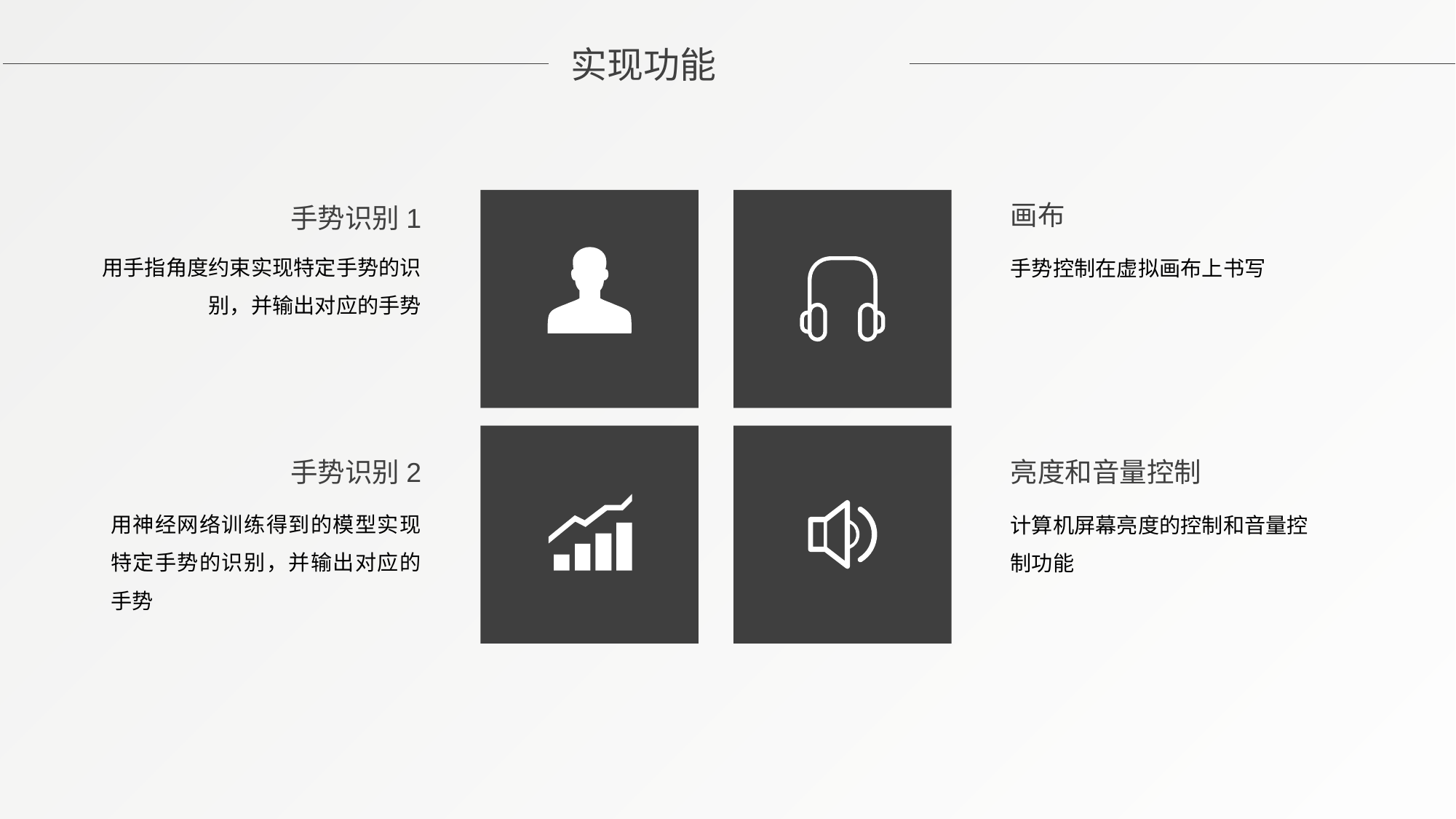

实现功能

画布
手势识别1
用手指角度约束实现特定手势的识别，并输出对应的手势
手势控制在虚拟画布上书写

亮度和音量控制
手势识别2
用神经网络训练得到的模型实现特定手势的识别，并输出对应的手势

计算机屏幕亮度的控制和音量控制功能